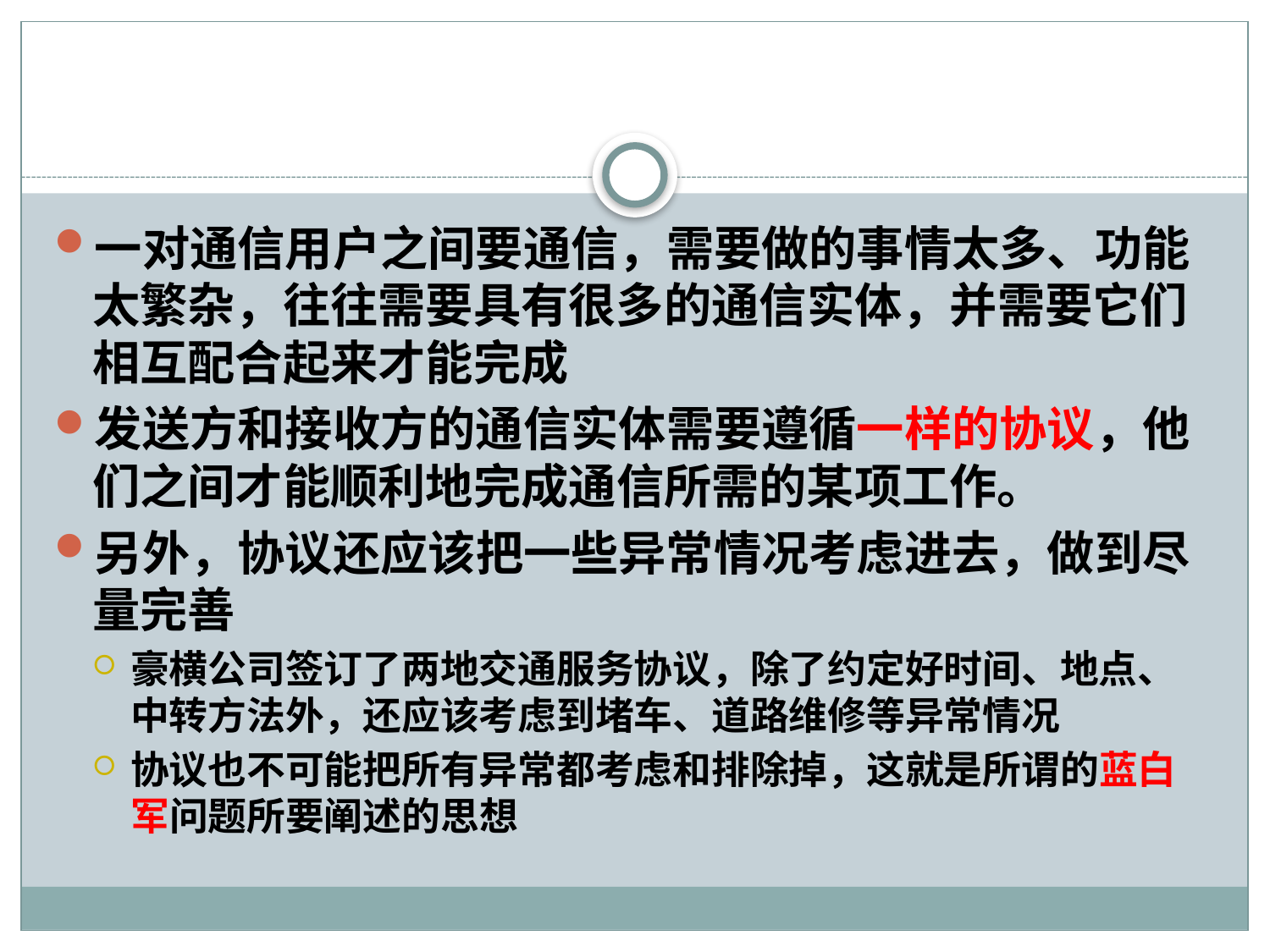

#
一对通信用户之间要通信，需要做的事情太多、功能太繁杂，往往需要具有很多的通信实体，并需要它们相互配合起来才能完成
发送方和接收方的通信实体需要遵循一样的协议，他们之间才能顺利地完成通信所需的某项工作。
另外，协议还应该把一些异常情况考虑进去，做到尽量完善
豪横公司签订了两地交通服务协议，除了约定好时间、地点、中转方法外，还应该考虑到堵车、道路维修等异常情况
协议也不可能把所有异常都考虑和排除掉，这就是所谓的蓝白军问题所要阐述的思想